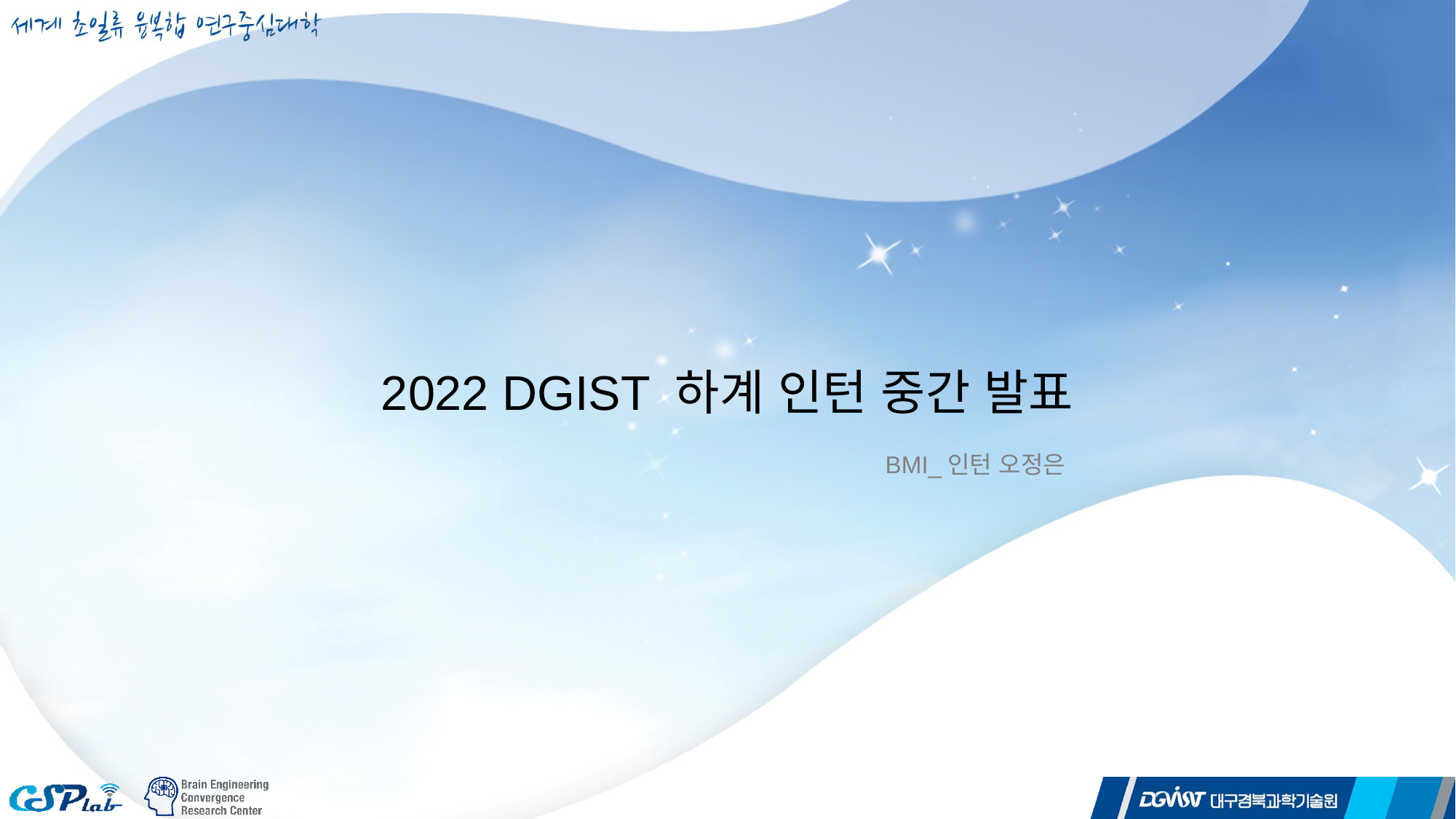

# 2022 DGIST 하계 인턴 중간 발표
BMI_인턴 오정은